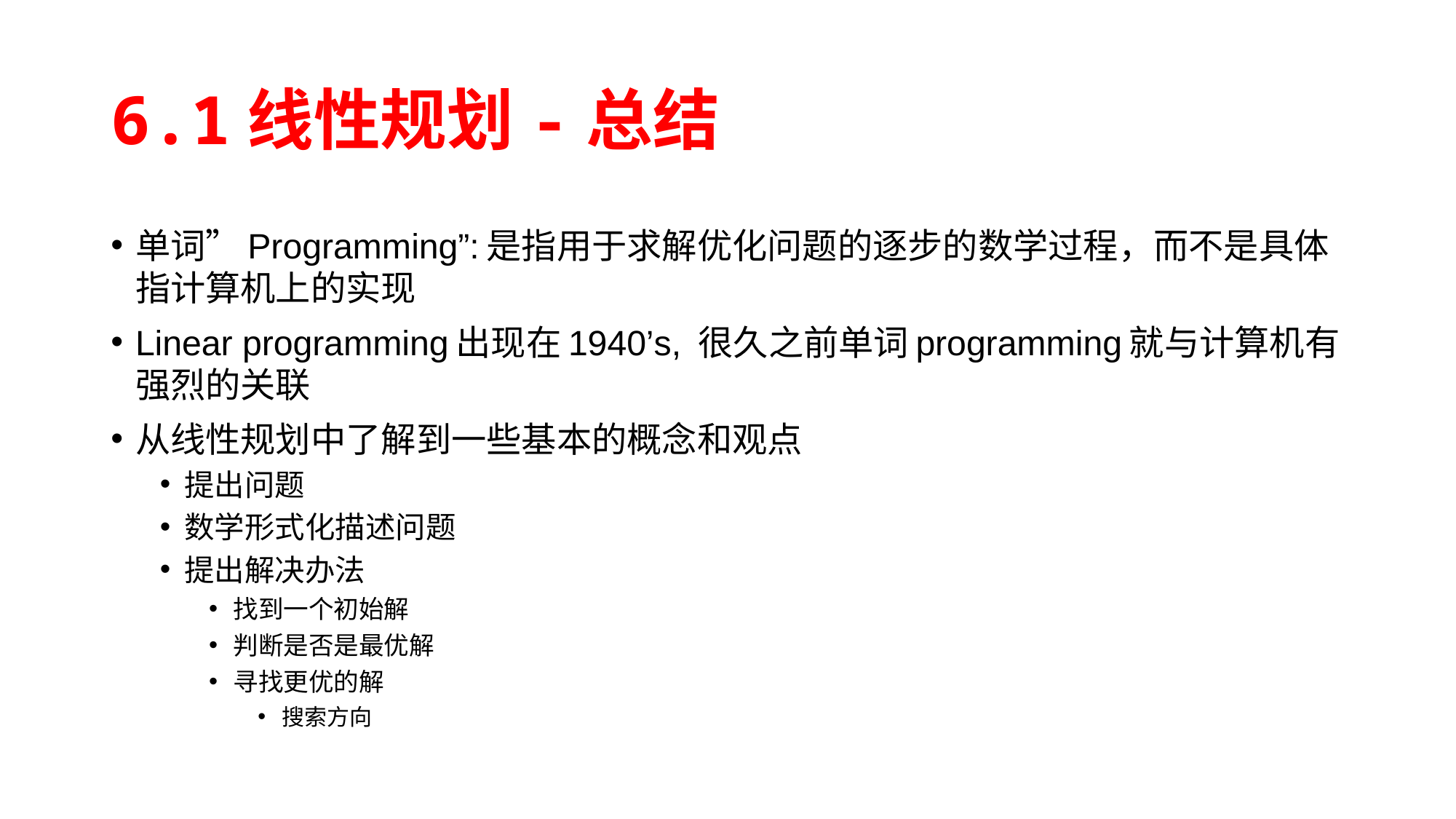

# 6.1线性规划-总结
单词”Programming”:是指用于求解优化问题的逐步的数学过程，而不是具体指计算机上的实现
Linear programming出现在1940’s, 很久之前单词programming就与计算机有强烈的关联
从线性规划中了解到一些基本的概念和观点
提出问题
数学形式化描述问题
提出解决办法
找到一个初始解
判断是否是最优解
寻找更优的解
搜索方向